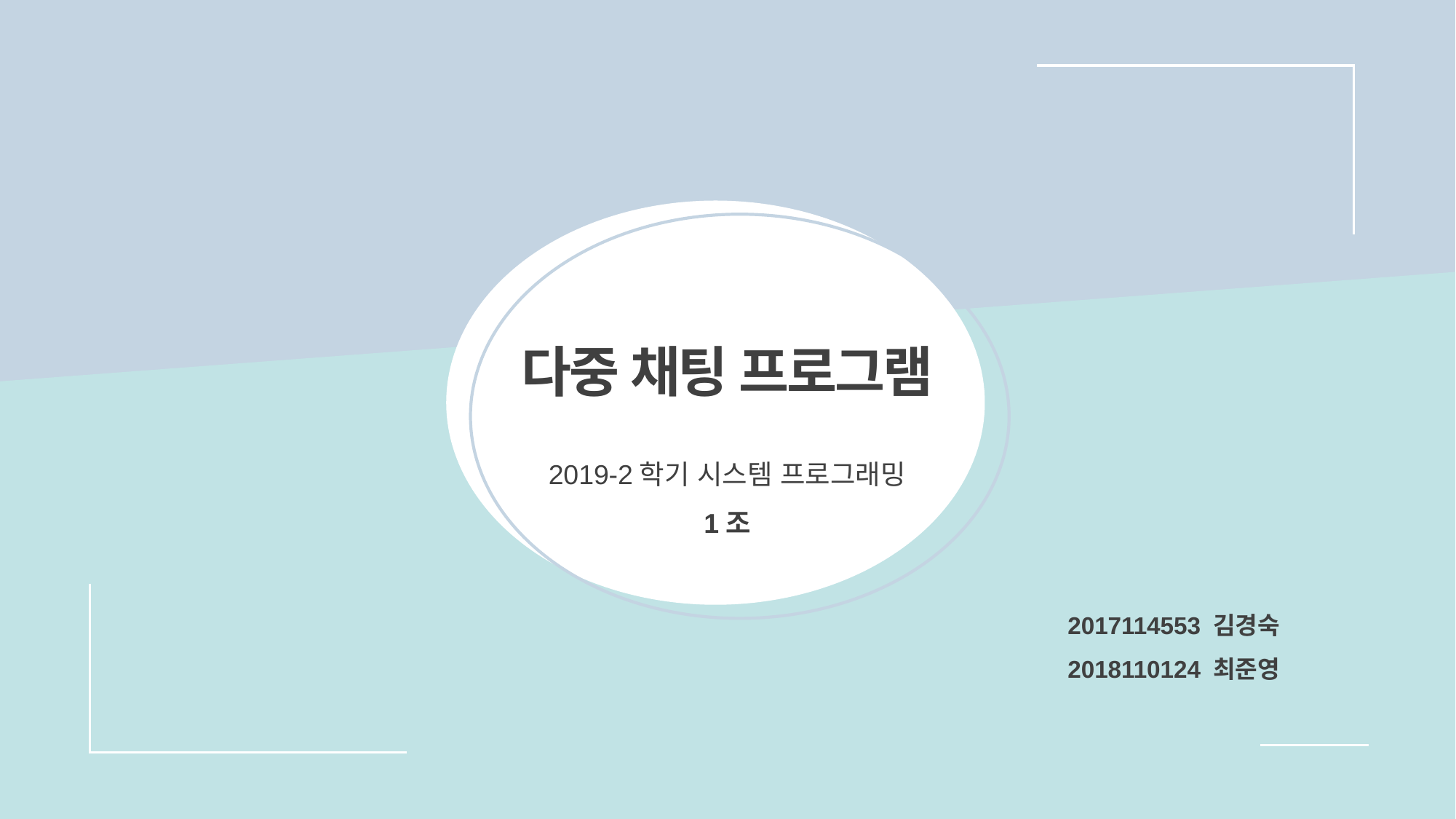

다중 채팅 프로그램
2019-2학기 시스템 프로그래밍
1조
2017114553 김경숙
2018110124 최준영